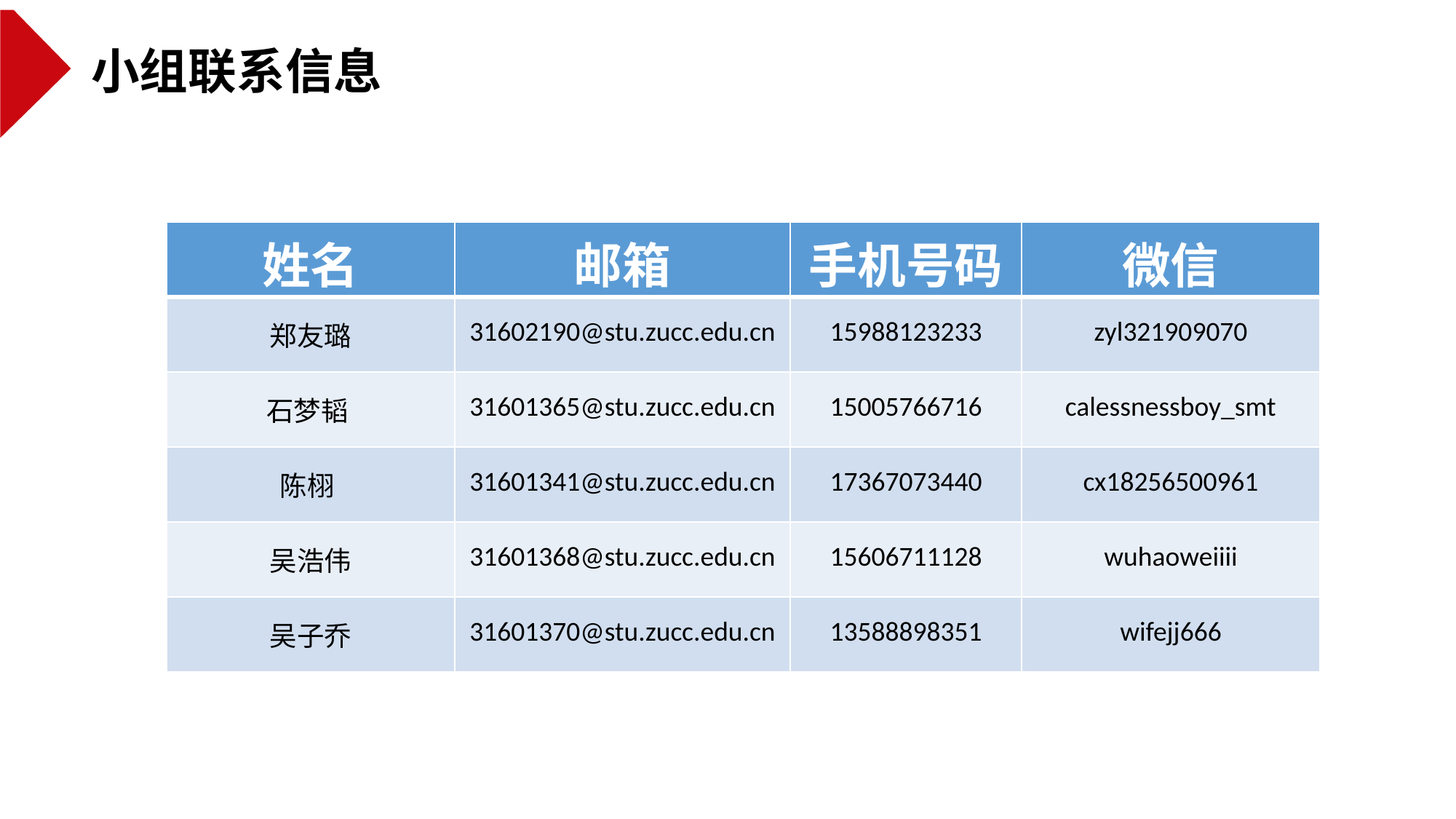

小组联系信息
| 姓名 | 邮箱 | 手机号码 | 微信 |
| --- | --- | --- | --- |
| 郑友璐 | 31602190@stu.zucc.edu.cn | 15988123233 | zyl321909070 |
| 石梦韬 | 31601365@stu.zucc.edu.cn | 15005766716 | calessnessboy\_smt |
| 陈栩 | 31601341@stu.zucc.edu.cn | 17367073440 | cx18256500961 |
| 吴浩伟 | 31601368@stu.zucc.edu.cn | 15606711128 | wuhaoweiiii |
| 吴子乔 | 31601370@stu.zucc.edu.cn | 13588898351 | wifejj666 |